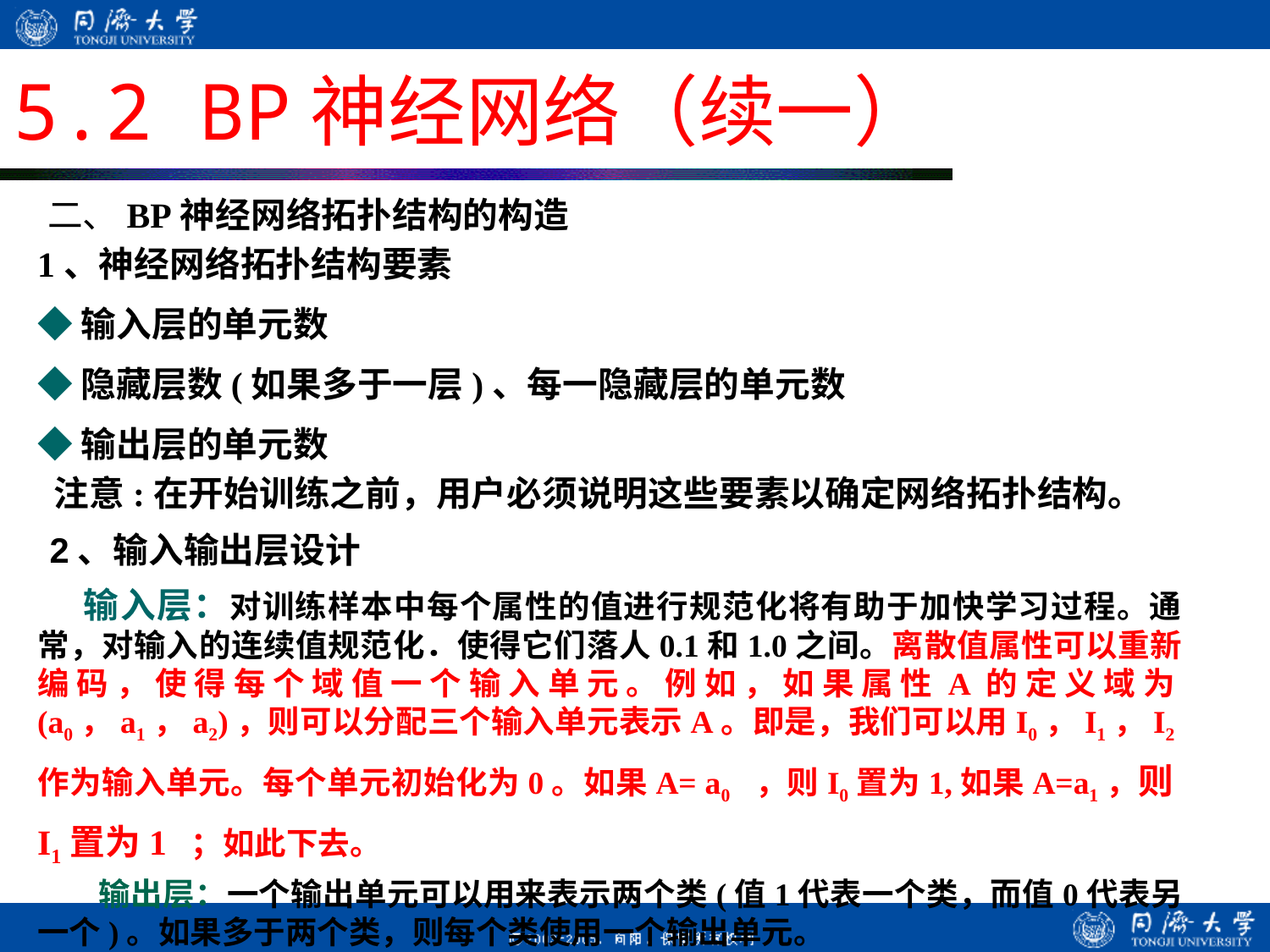

# 5.2 BP神经网络（续一）
二、BP神经网络拓扑结构的构造
1、神经网络拓扑结构要素
◆输入层的单元数
◆隐藏层数(如果多于一层)、每一隐藏层的单元数
◆输出层的单元数
 注意:在开始训练之前，用户必须说明这些要素以确定网络拓扑结构。
 2、输入输出层设计
    输入层：对训练样本中每个属性的值进行规范化将有助于加快学习过程。通常，对输入的连续值规范化．使得它们落人0.1和1.0之间。离散值属性可以重新编码，使得每个域值一个输入单元。例如，如果属性A的定义域为(a0，a1，a2)，则可以分配三个输入单元表示A。即是，我们可以用I0，I1，I2作为输入单元。每个单元初始化为0。如果A= a0 ，则I0置为1,如果A=a1，则I1置为1 ；如此下去。
       输出层：一个输出单元可以用来表示两个类(值1代表一个类，而值0代表另一个)。如果多于两个类，则每个类使用一个输出单元。